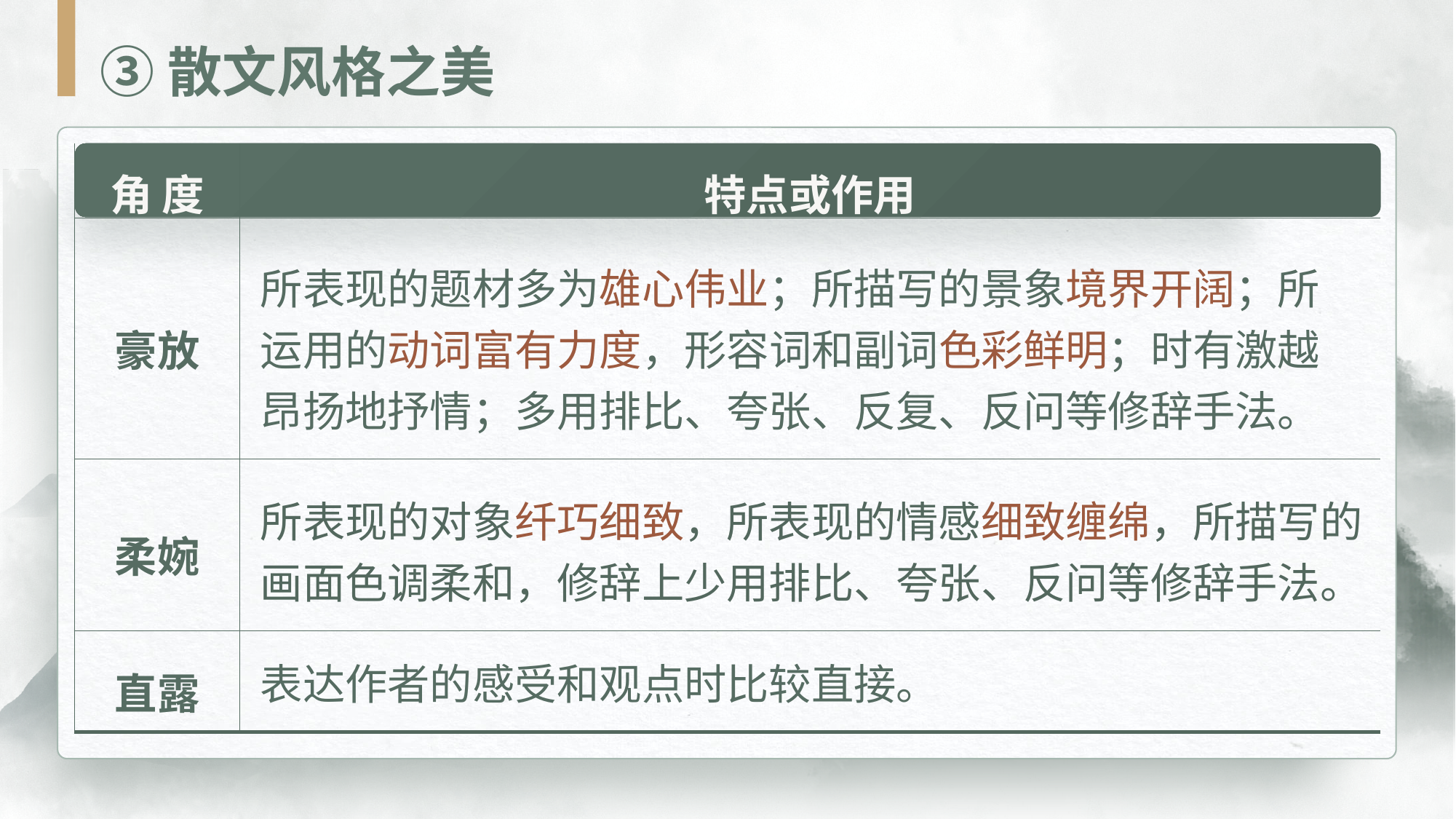

③散文风格之美

| 角 度 | 特点或作用 |
| --- | --- |
| 豪放 |  |
| 柔婉 |  |
| 直露 |  |

所表现的题材多为雄心伟业；所描写的景象境界开阔；所运用的动词富有力度，形容词和副词色彩鲜明；时有激越昂扬地抒情；多用排比、夸张、反复、反问等修辞手法。
所表现的对象纤巧细致，所表现的情感细致缠绵，所描写的画面色调柔和，修辞上少用排比、夸张、反问等修辞手法。
表达作者的感受和观点时比较直接。